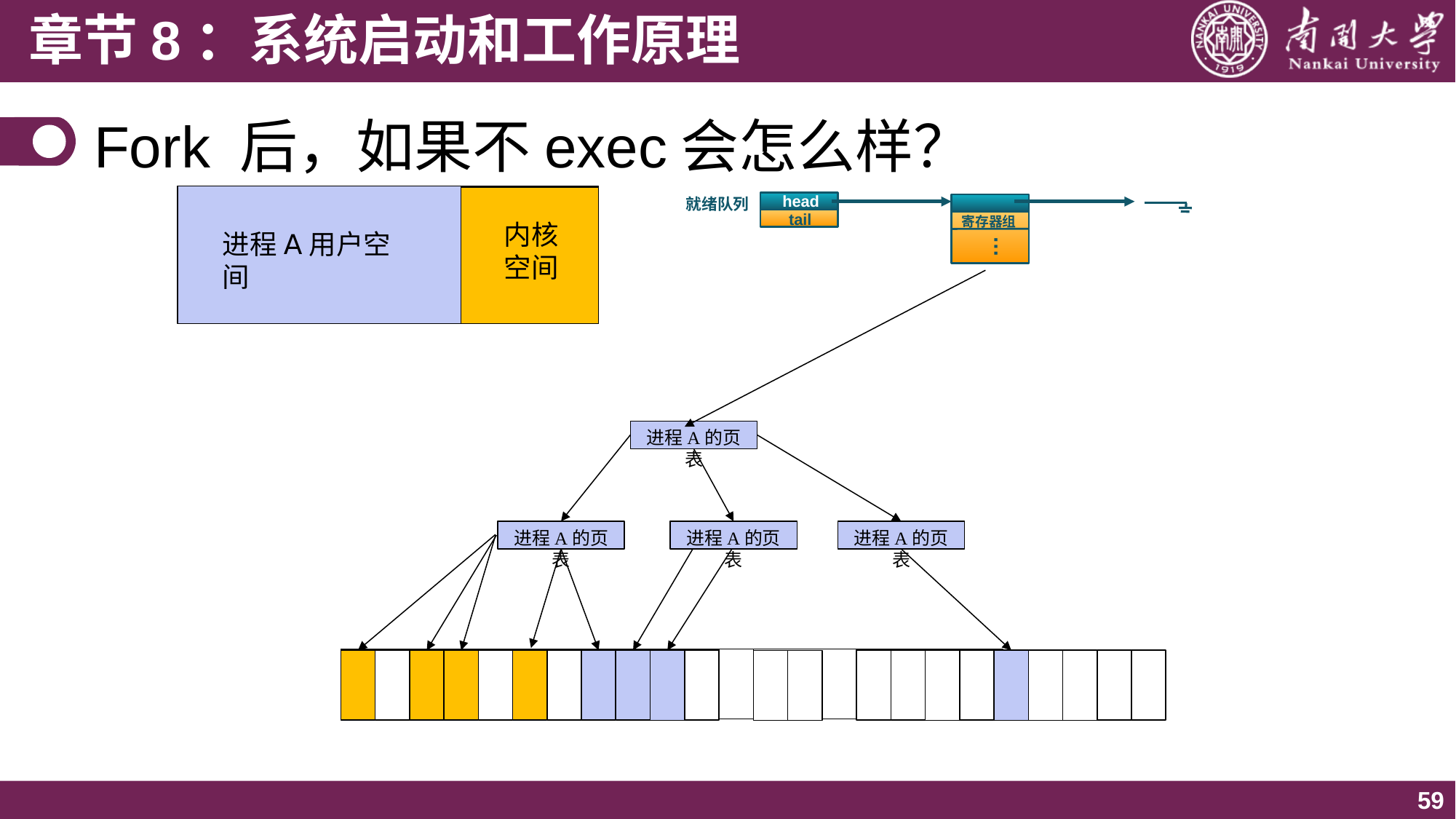

# Fork 后，如果不exec会怎么样？
head

tail

就绪队列

寄存器组

…
内核
空间
进程A用户空间
进程A的页表
进程A的页表
进程A的页表
进程A的页表

59